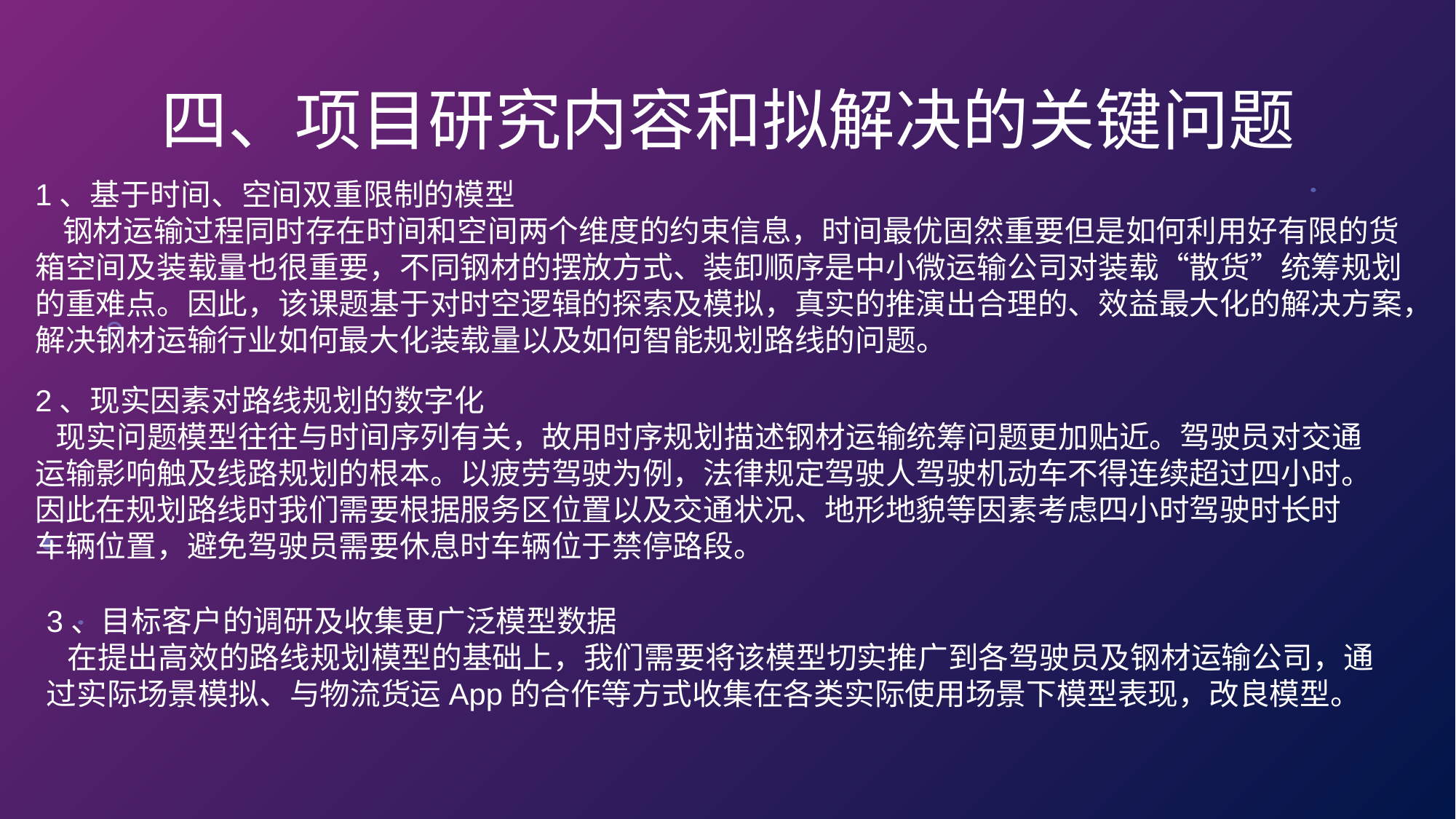

# 四、项目研究内容和拟解决的关键问题
1、基于时间、空间双重限制的模型
   钢材运输过程同时存在时间和空间两个维度的约束信息，时间最优固然重要但是如何利用好有限的货箱空间及装载量也很重要，不同钢材的摆放方式、装卸顺序是中小微运输公司对装载“散货”统筹规划的重难点。因此，该课题基于对时空逻辑的探索及模拟，真实的推演出合理的、效益最大化的解决方案，解决钢材运输行业如何最大化装载量以及如何智能规划路线的问题。

2、现实因素对路线规划的数字化
  现实问题模型往往与时间序列有关，故用时序规划描述钢材运输统筹问题更加贴近。驾驶员对交通运输影响触及线路规划的根本。以疲劳驾驶为例，法律规定驾驶人驾驶机动车不得连续超过四小时。因此在规划路线时我们需要根据服务区位置以及交通状况、地形地貌等因素考虑四小时驾驶时长时车辆位置，避免驾驶员需要休息时车辆位于禁停路段。

3、目标客户的调研及收集更广泛模型数据
  在提出高效的路线规划模型的基础上，我们需要将该模型切实推广到各驾驶员及钢材运输公司，通过实际场景模拟、与物流货运App的合作等方式收集在各类实际使用场景下模型表现，改良模型。